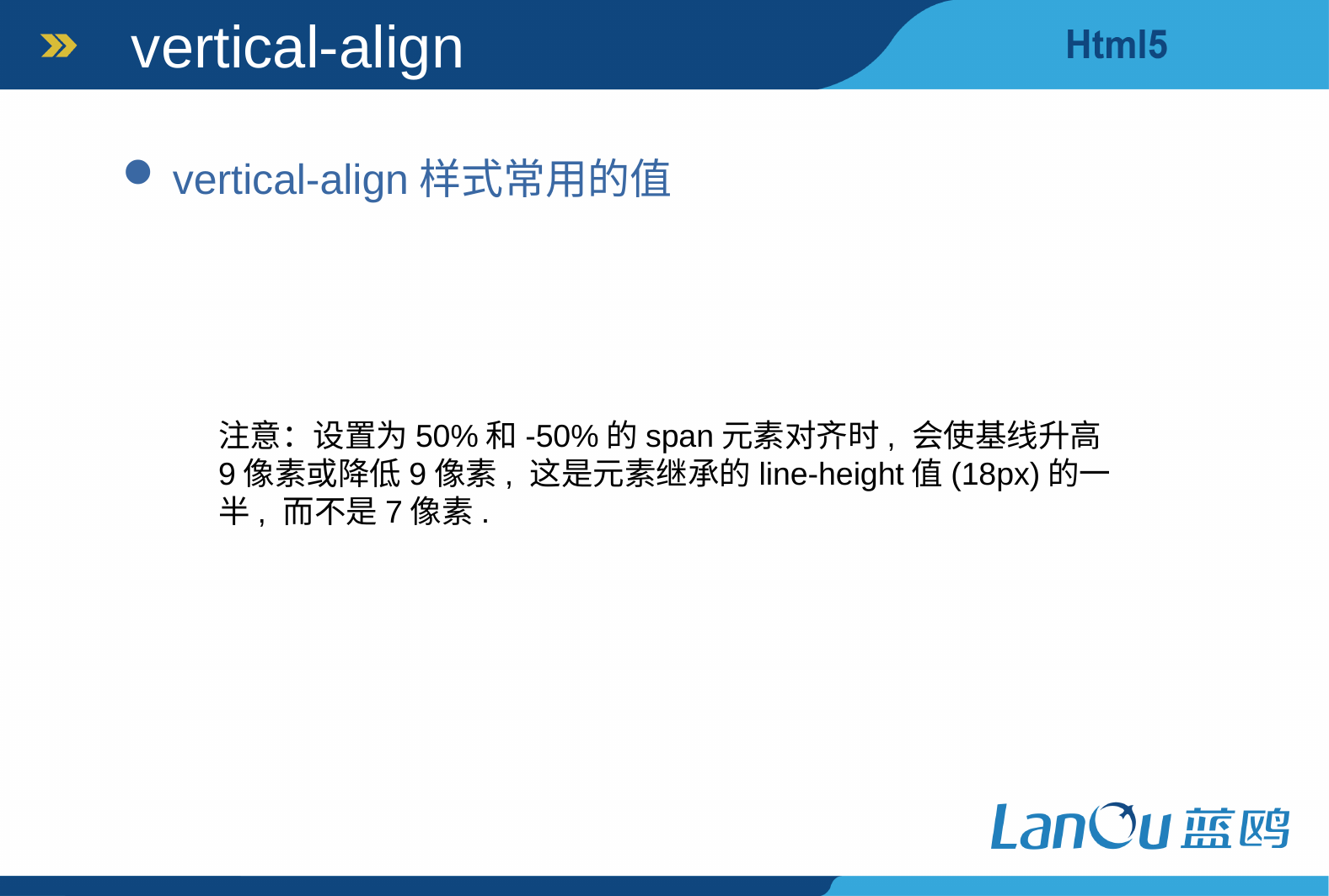

vertical-align
vertical-align样式常用的值
注意：设置为50%和-50%的span元素对齐时, 会使基线升高9像素或降低9像素, 这是元素继承的line-height值(18px)的一半, 而不是7像素.